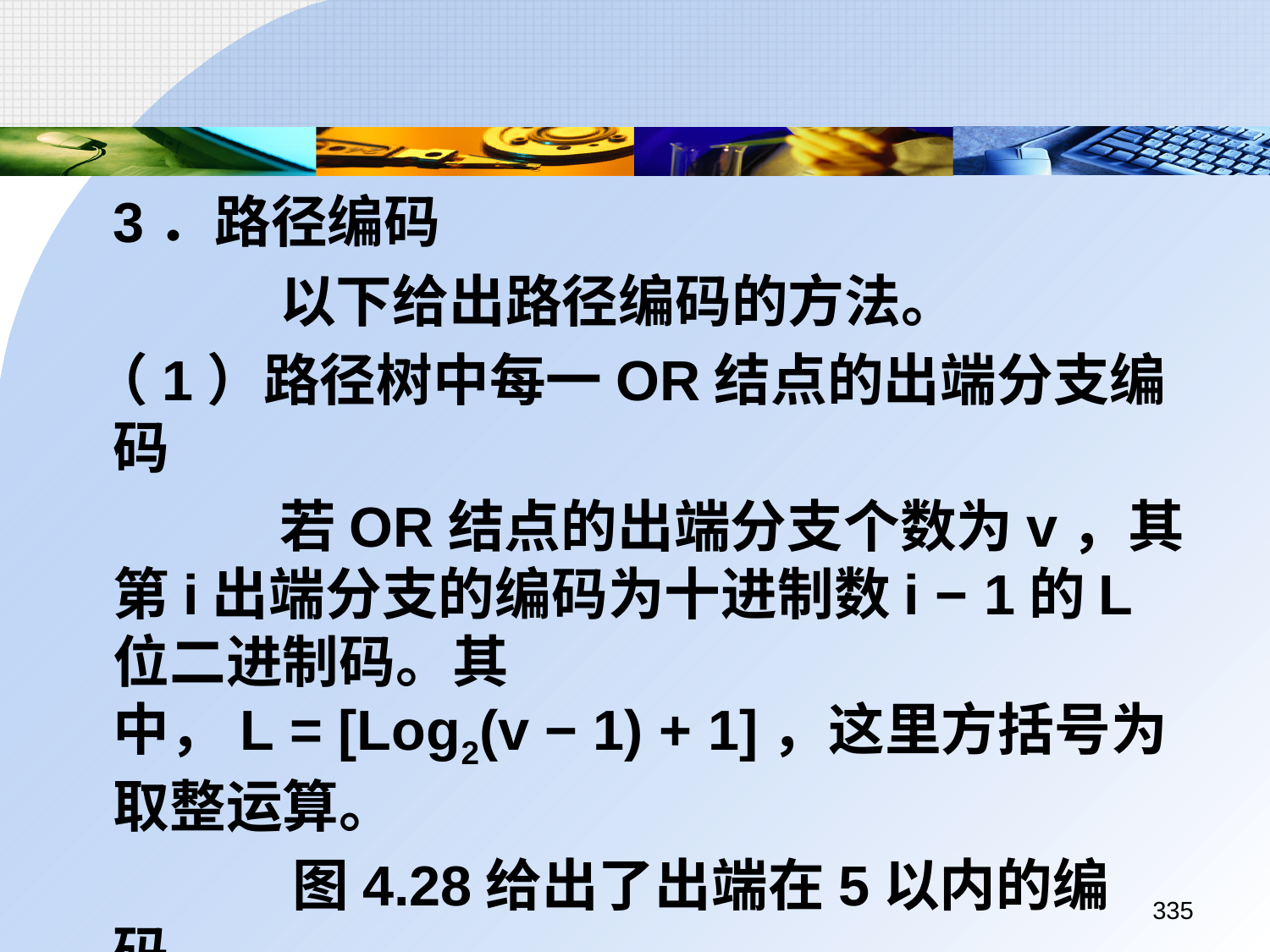

3．路径编码
		  以下给出路径编码的方法。
 （1）路径树中每一OR结点的出端分支编码
		  若OR结点的出端分支个数为v，其第i出端分支的编码为十进制数i − 1的L位二进制码。其中，L = [Log2(v − 1) + 1]，这里方括号为取整运算。
		   图4.28给出了出端在5以内的编码。

335